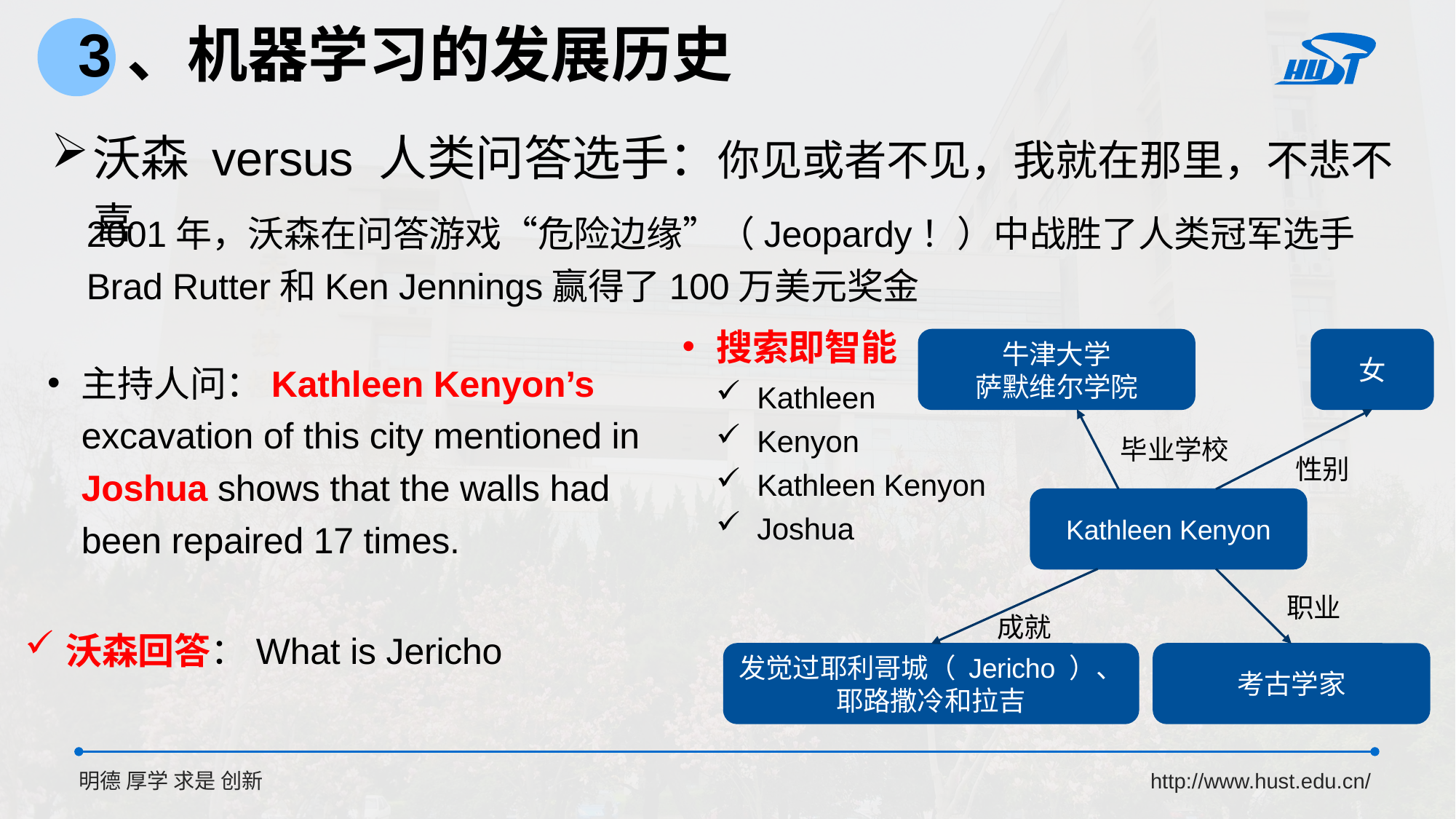

3、机器学习的发展历史
沃森 versus 人类问答选手：你见或者不见，我就在那里，不悲不喜
2001年，沃森在问答游戏“危险边缘”（Jeopardy！）中战胜了人类冠军选手Brad Rutter和Ken Jennings赢得了100万美元奖金
搜索即智能
牛津大学
萨默维尔学院
女
毕业学校
性别
Kathleen Kenyon
职业
成就
发觉过耶利哥城（ Jericho ）、耶路撒冷和拉吉
考古学家
主持人问：Kathleen Kenyon’s excavation of this city mentioned in Joshua shows that the walls had been repaired 17 times.
Kathleen
Kenyon
Kathleen Kenyon
Joshua
沃森回答：What is Jericho